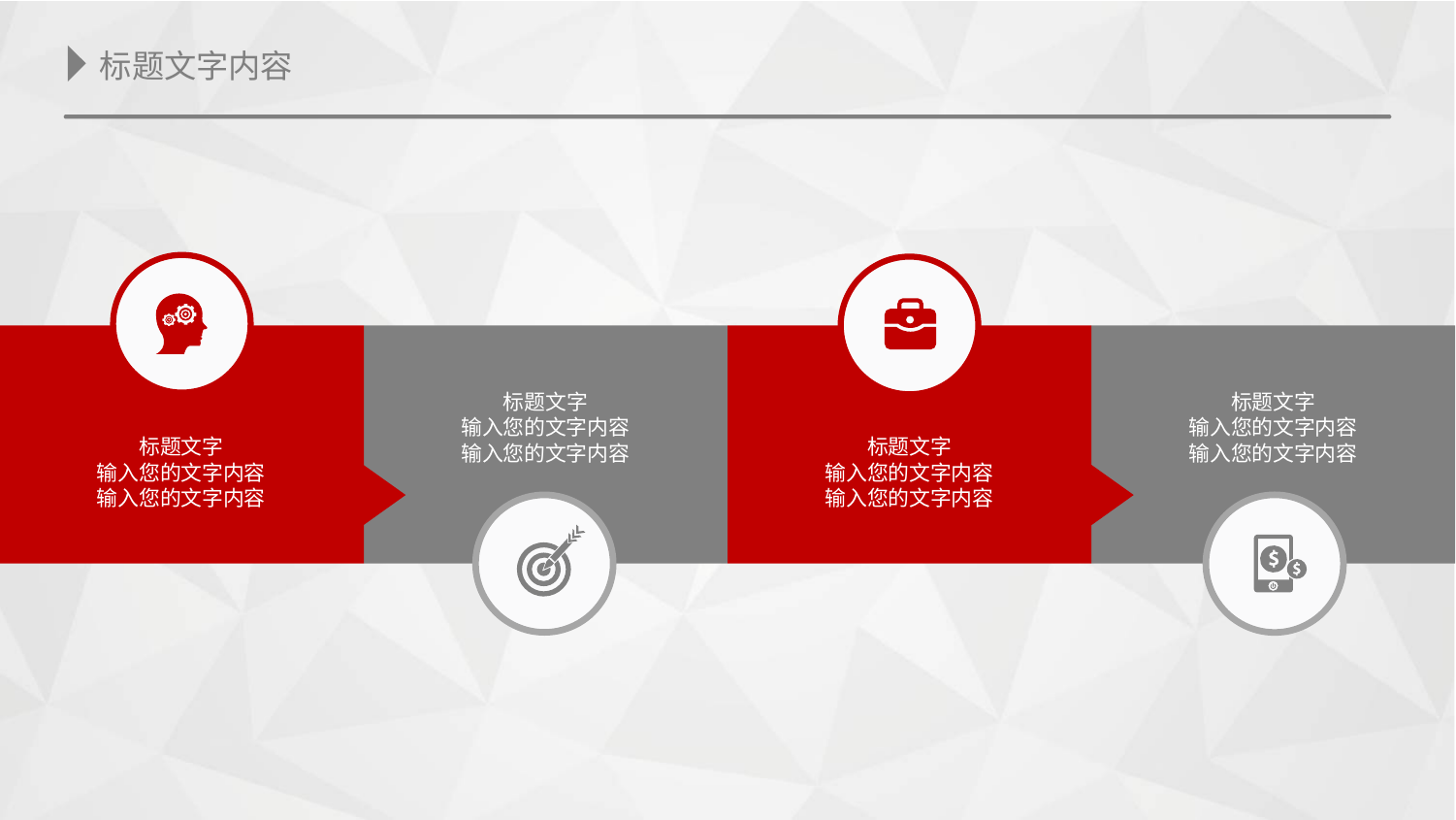

标题文字内容

标题文字
输入您的文字内容
输入您的文字内容
标题文字
输入您的文字内容
输入您的文字内容
标题文字
输入您的文字内容
输入您的文字内容
标题文字
输入您的文字内容
输入您的文字内容